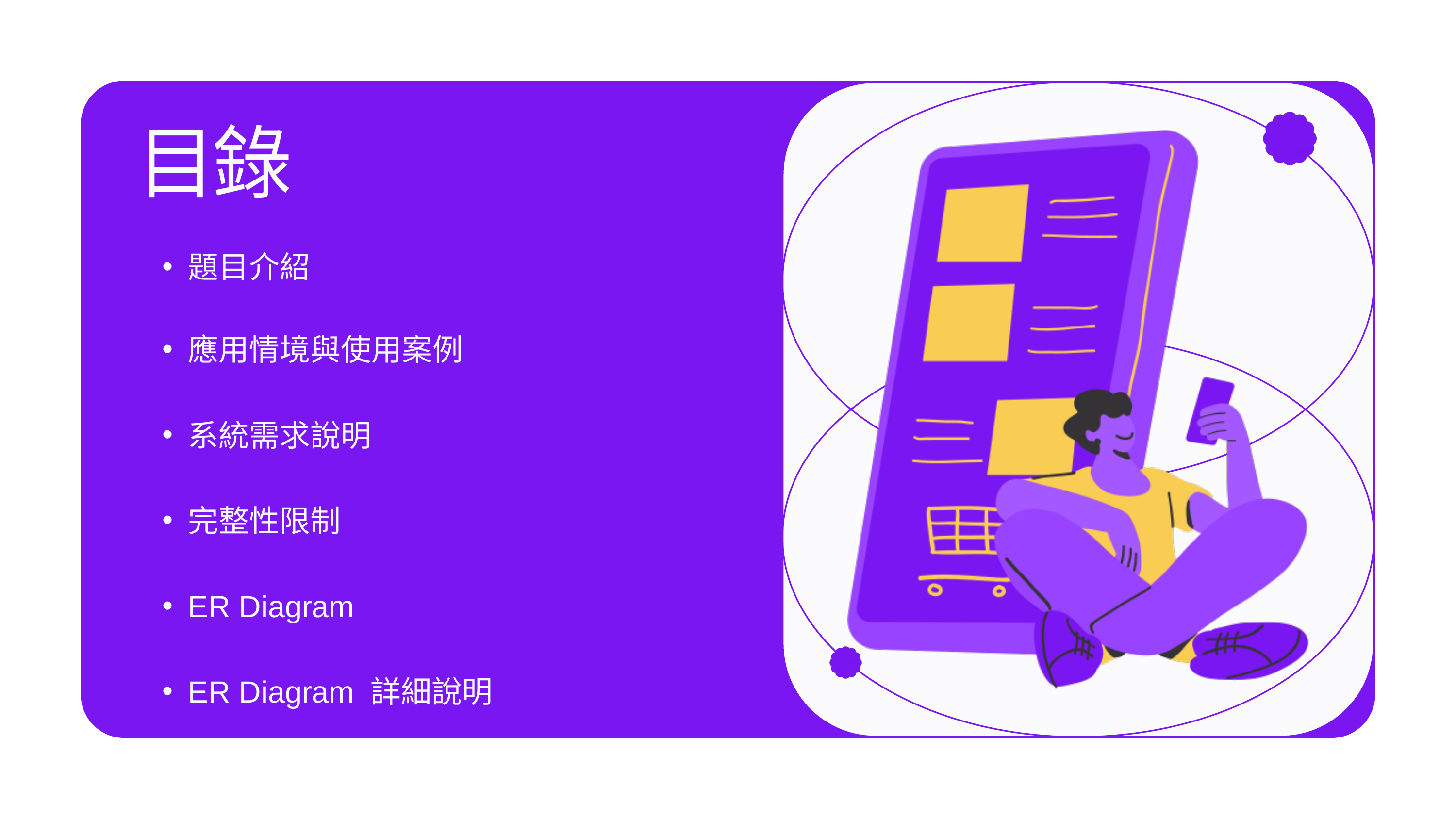

目錄
題目介紹

應用情境與使用案例

系統需求說明

完整性限制

ER Diagram

ER Diagram 詳細說明